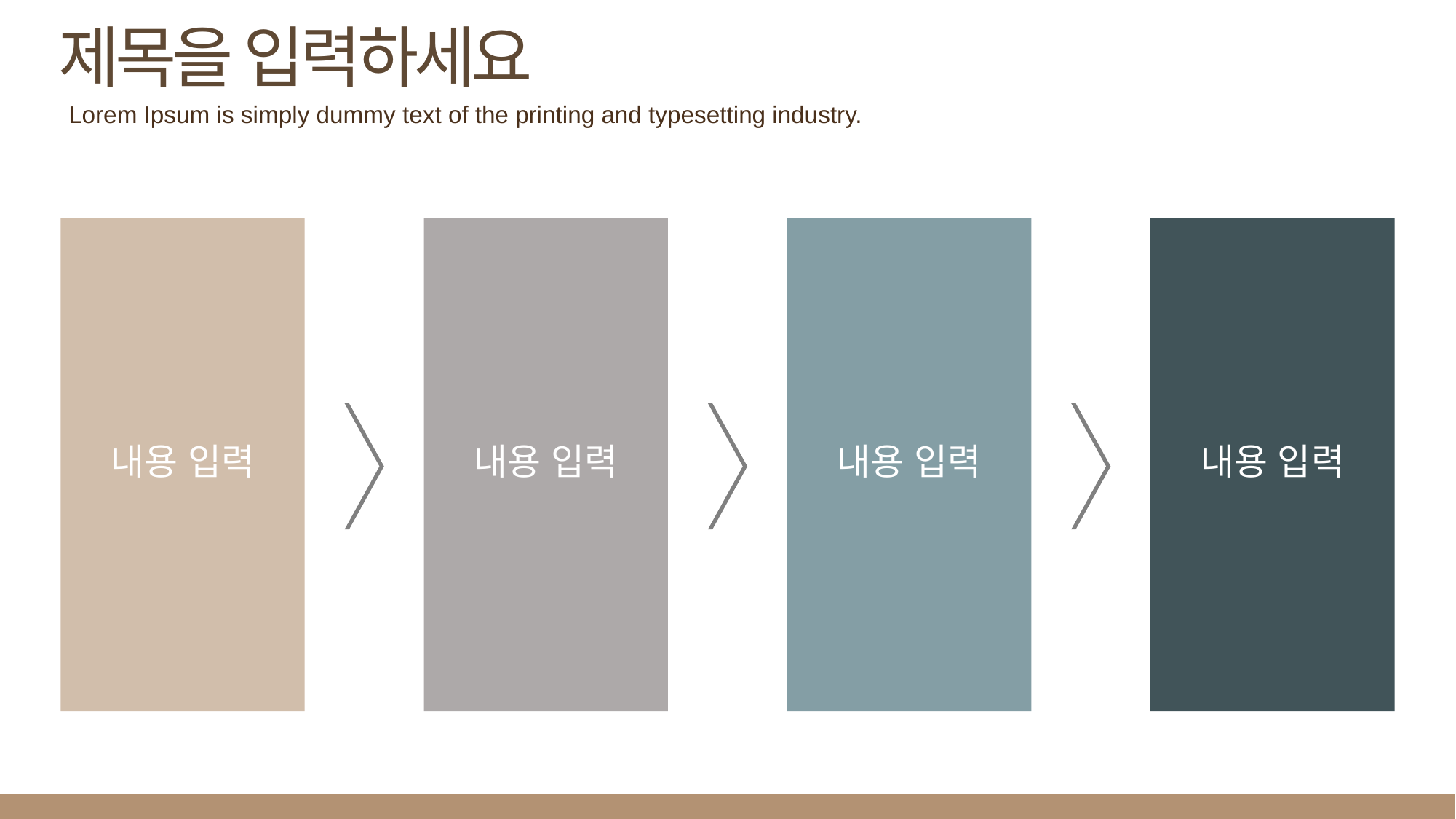

제목을 입력하세요
Lorem Ipsum is simply dummy text of the printing and typesetting industry.

내용 입력
내용 입력
내용 입력
내용 입력